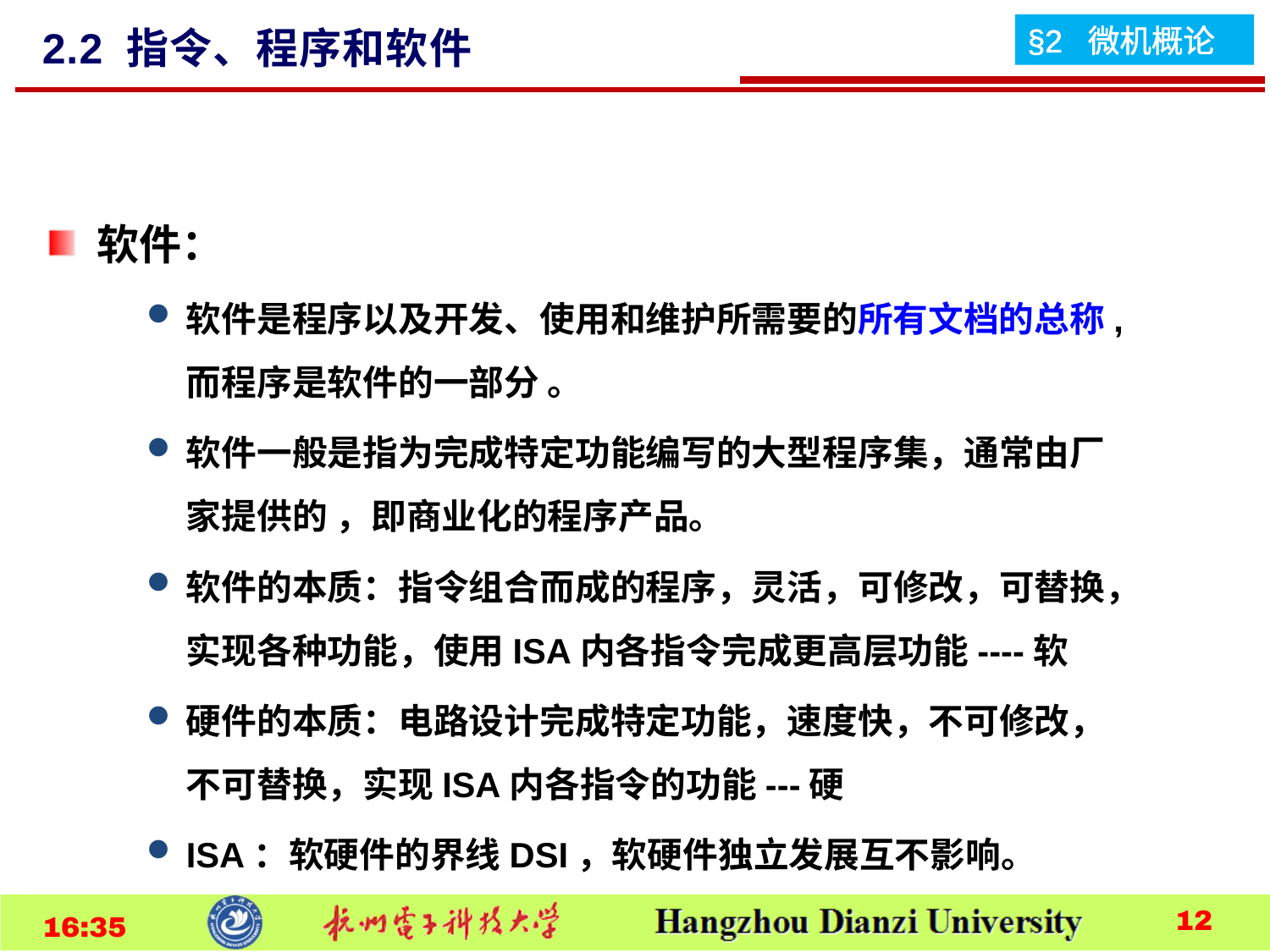

2.2 指令、程序和软件
软件：
软件是程序以及开发、使用和维护所需要的所有文档的总称,而程序是软件的一部分 。
软件一般是指为完成特定功能编写的大型程序集，通常由厂家提供的 ，即商业化的程序产品。
软件的本质：指令组合而成的程序，灵活，可修改，可替换，实现各种功能，使用ISA内各指令完成更高层功能----软
硬件的本质：电路设计完成特定功能，速度快，不可修改，不可替换，实现ISA内各指令的功能---硬
ISA：软硬件的界线DSI，软硬件独立发展互不影响。